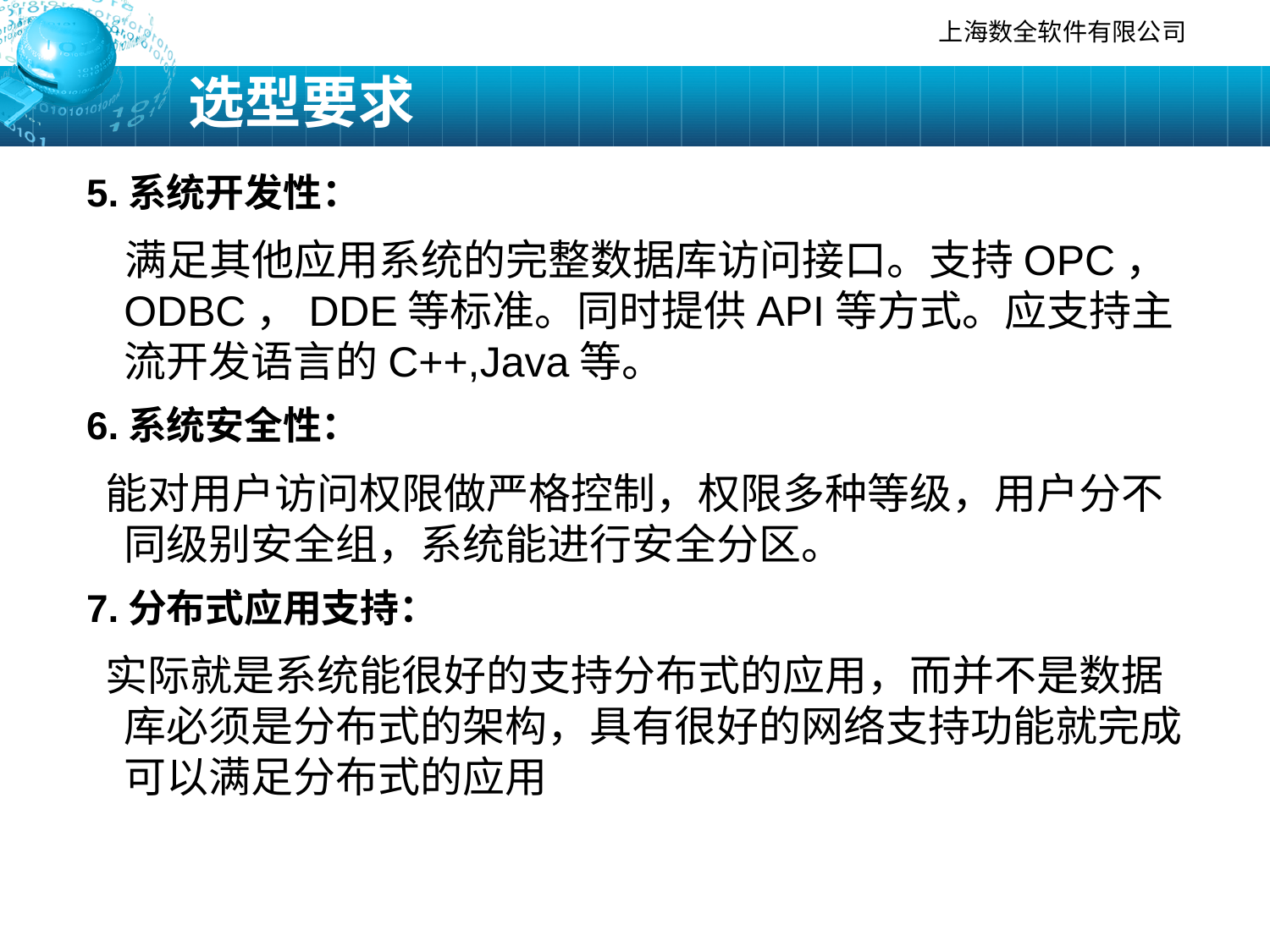

# 选型要求
5.系统开发性：
    满足其他应用系统的完整数据库访问接口。支持OPC，ODBC，DDE等标准。同时提供API等方式。应支持主流开发语言的C++,Java等。
6.系统安全性：
  能对用户访问权限做严格控制，权限多种等级，用户分不同级别安全组，系统能进行安全分区。
7.分布式应用支持：
  实际就是系统能很好的支持分布式的应用，而并不是数据库必须是分布式的架构，具有很好的网络支持功能就完成可以满足分布式的应用